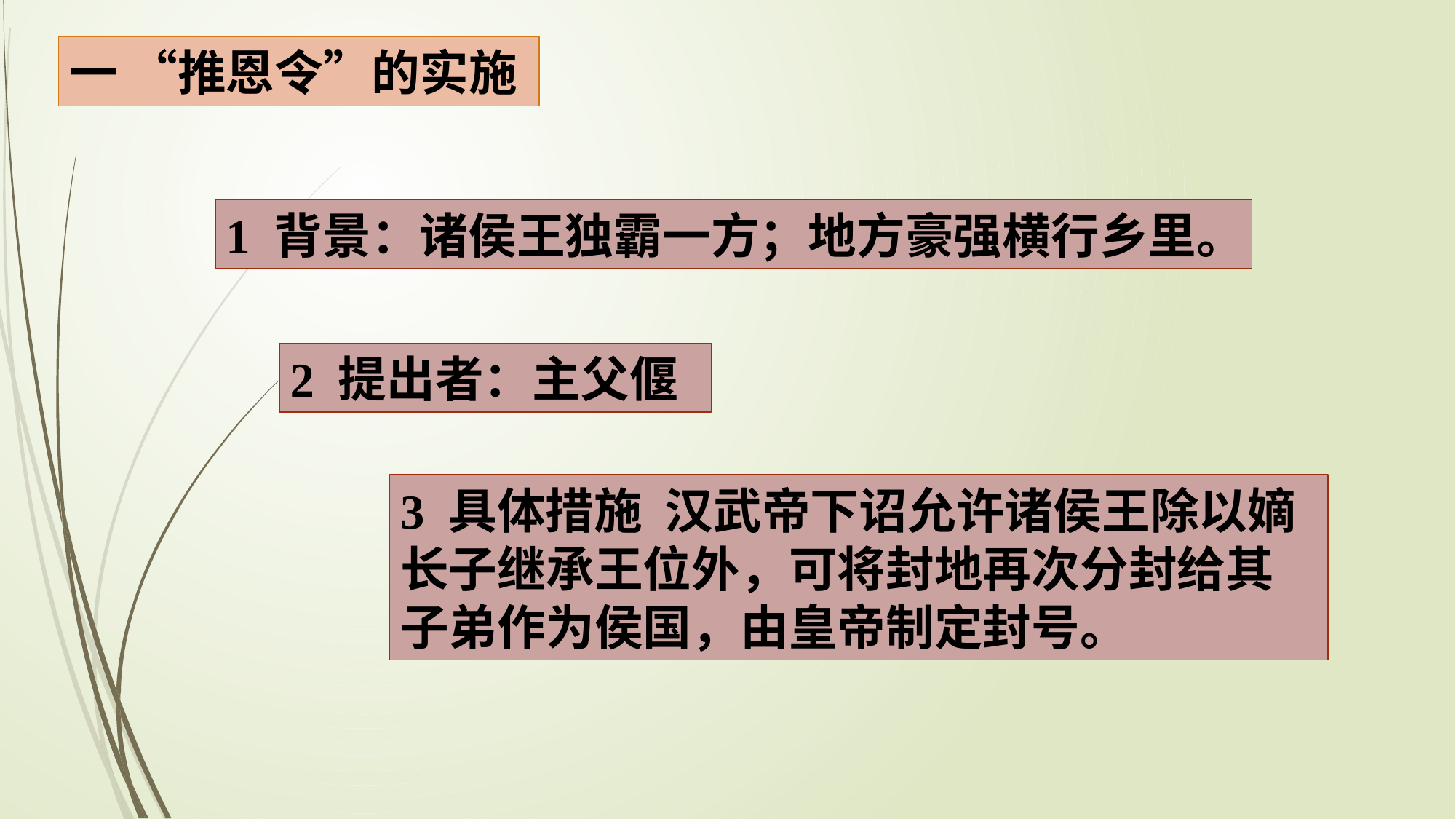

一 “推恩令”的实施
1 背景：诸侯王独霸一方；地方豪强横行乡里。
2 提出者：主父偃
3 具体措施  汉武帝下诏允许诸侯王除以嫡长子继承王位外，可将封地再次分封给其子弟作为侯国，由皇帝制定封号。